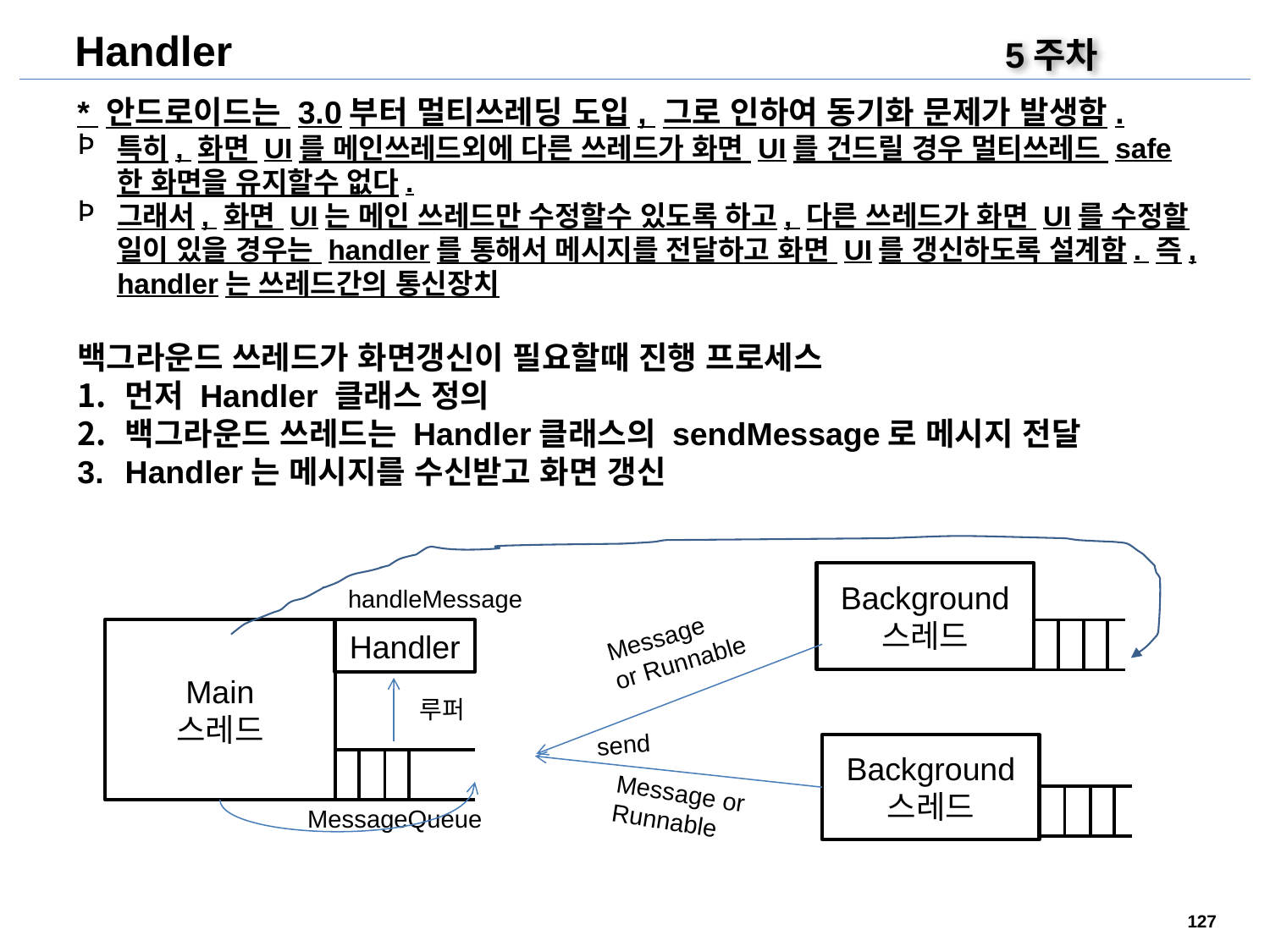

Handler
5주차
* 안드로이드는 3.0부터 멀티쓰레딩 도입, 그로 인하여 동기화 문제가 발생함.
특히, 화면 UI를 메인쓰레드외에 다른 쓰레드가 화면 UI를 건드릴 경우 멀티쓰레드 safe한 화면을 유지할수 없다.
그래서, 화면 UI는 메인 쓰레드만 수정할수 있도록 하고, 다른 쓰레드가 화면 UI를 수정할 일이 있을 경우는 handler를 통해서 메시지를 전달하고 화면 UI를 갱신하도록 설계함. 즉, handler는 쓰레드간의 통신장치

백그라운드 쓰레드가 화면갱신이 필요할때 진행 프로세스
먼저 Handler 클래스 정의
백그라운드 쓰레드는 Handler클래스의 sendMessage로 메시지 전달
Handler는 메시지를 수신받고 화면 갱신

Background
스레드
handleMessage
Message
or Runnable
Main
스레드
Handler
루퍼
send
Background
스레드
Message or
Runnable
MessageQueue